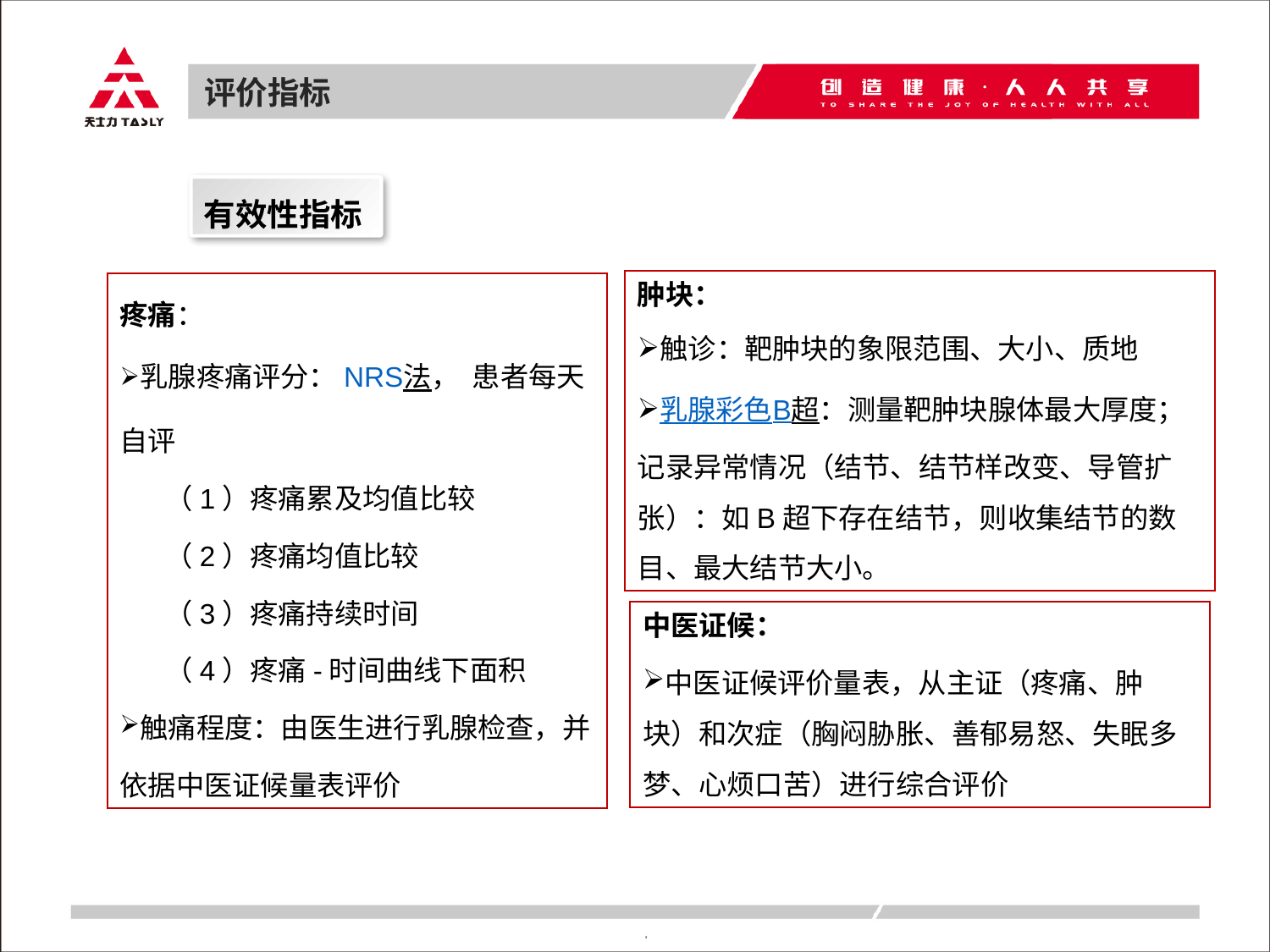

评价指标
有效性指标
肿块：
触诊：靶肿块的象限范围、大小、质地
乳腺彩色B超：测量靶肿块腺体最大厚度；记录异常情况（结节、结节样改变、导管扩张）：如B超下存在结节，则收集结节的数目、最大结节大小。
疼痛：
乳腺疼痛评分：NRS法，  患者每天自评
      （1）疼痛累及均值比较
      （2）疼痛均值比较
      （3）疼痛持续时间
      （4）疼痛-时间曲线下面积
触痛程度：由医生进行乳腺检查，并依据中医证候量表评价
中医证候：
中医证候评价量表，从主证（疼痛、肿块）和次症（胸闷胁胀、善郁易怒、失眠多梦、心烦口苦）进行综合评价